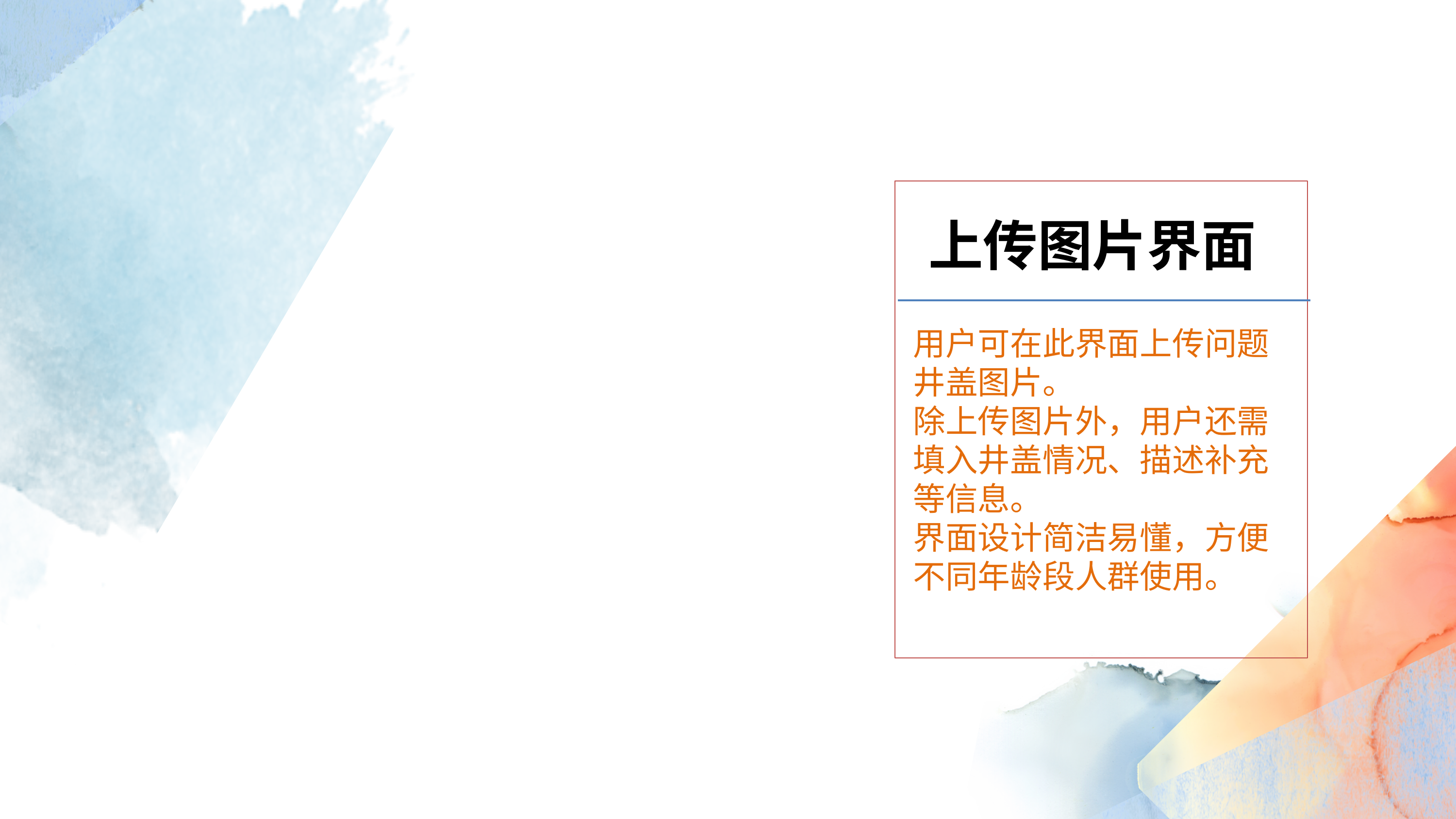

上传图片界面
用户可在此界面上传问题井盖图片。
除上传图片外，用户还需填入井盖情况、描述补充等信息。
界面设计简洁易懂，方便不同年龄段人群使用。